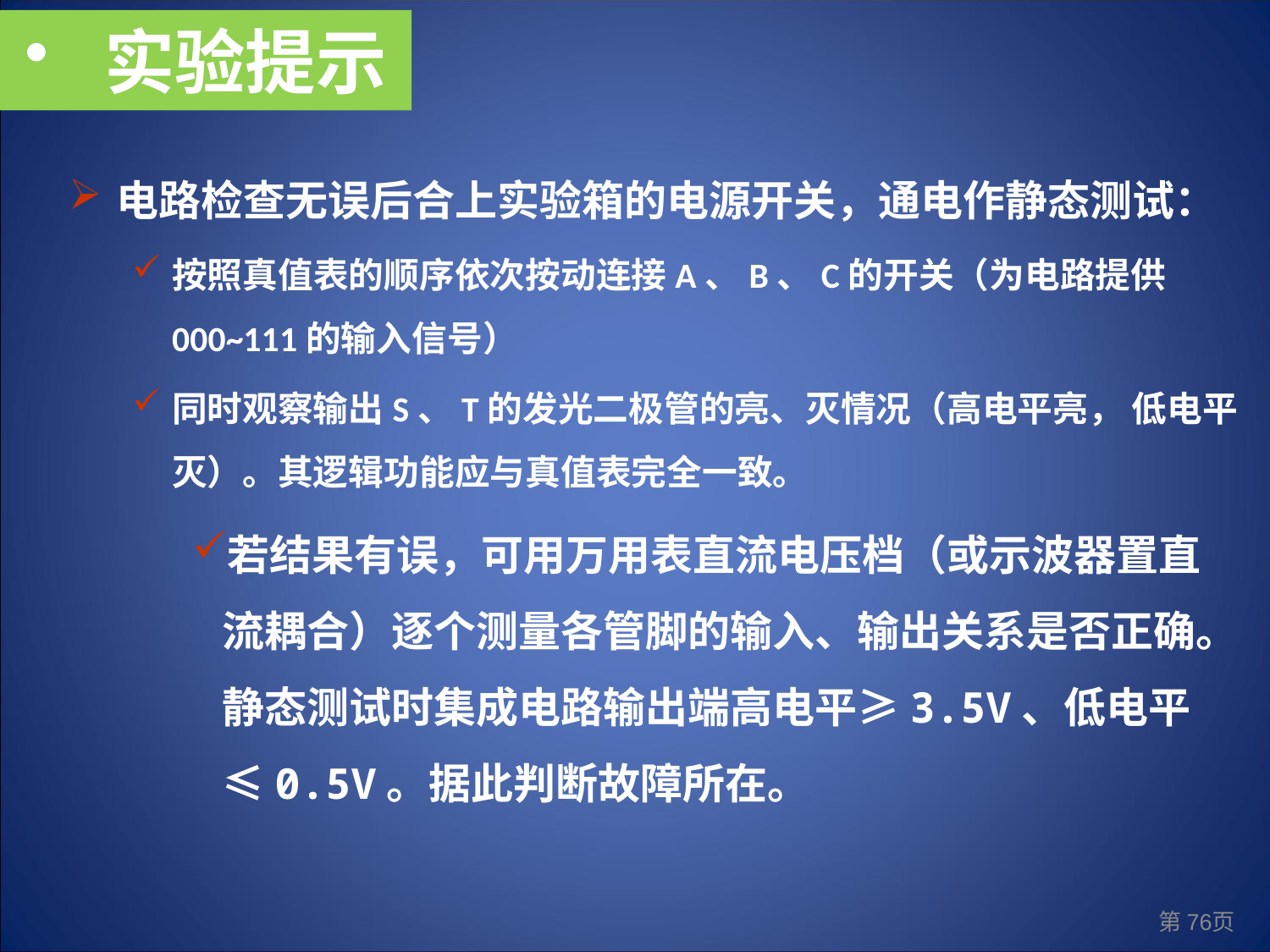

实验提示
电路检查无误后合上实验箱的电源开关，通电作静态测试：
按照真值表的顺序依次按动连接A、B、C的开关（为电路提供000~111的输入信号）
同时观察输出S、T的发光二极管的亮、灭情况（高电平亮， 低电平灭）。其逻辑功能应与真值表完全一致。
若结果有误，可用万用表直流电压档（或示波器置直流耦合）逐个测量各管脚的输入、输出关系是否正确。静态测试时集成电路输出端高电平≥3.5V、低电平≤0.5V。据此判断故障所在。